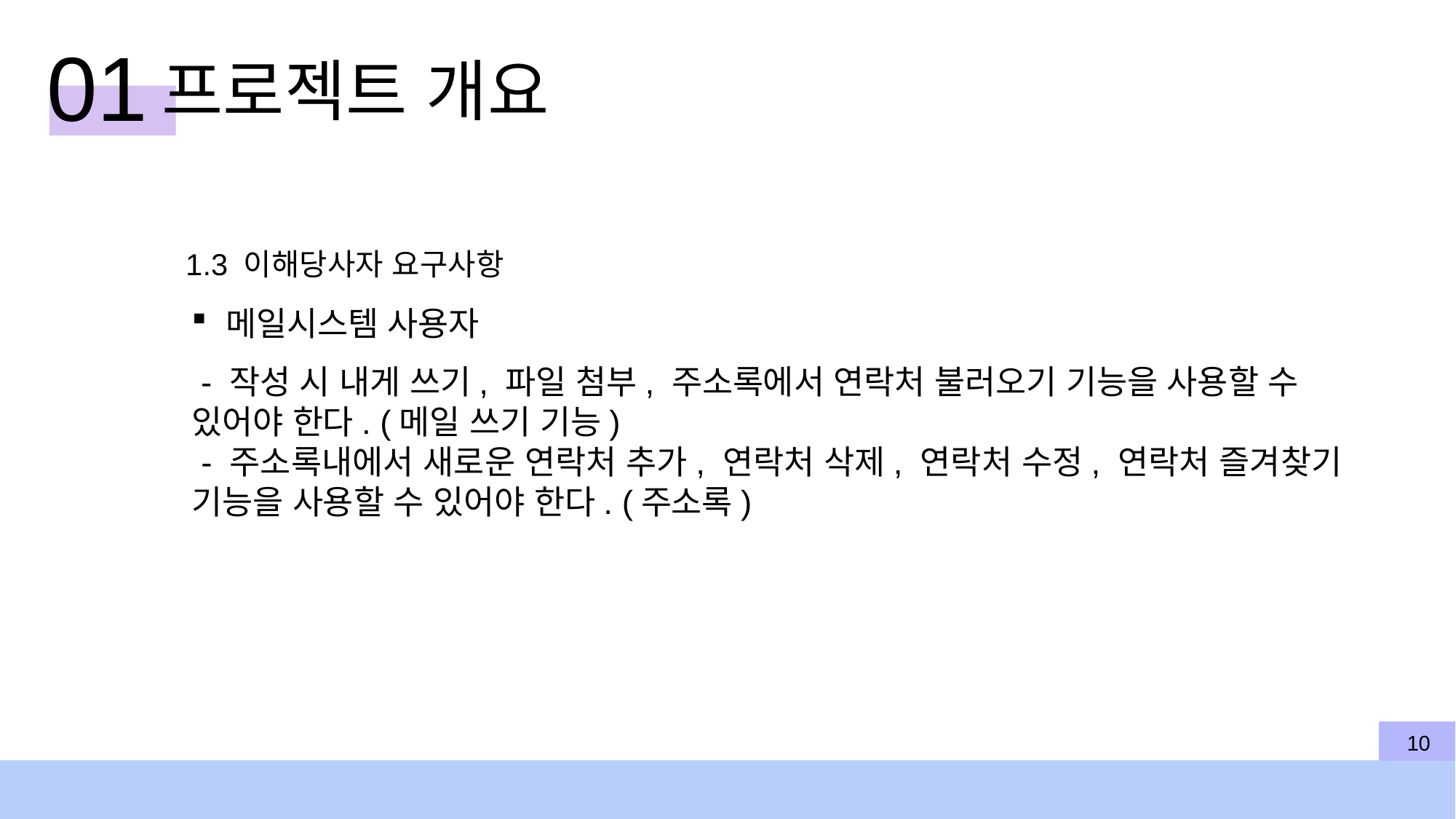

01
프로젝트 개요

1.3 이해당사자 요구사항
메일시스템 사용자

 - 작성 시 내게 쓰기, 파일 첨부, 주소록에서 연락처 불러오기 기능을 사용할 수 있어야 한다. (메일 쓰기 기능)
 - 주소록내에서 새로운 연락처 추가, 연락처 삭제, 연락처 수정, 연락처 즐겨찾기 기능을 사용할 수 있어야 한다. (주소록)

10